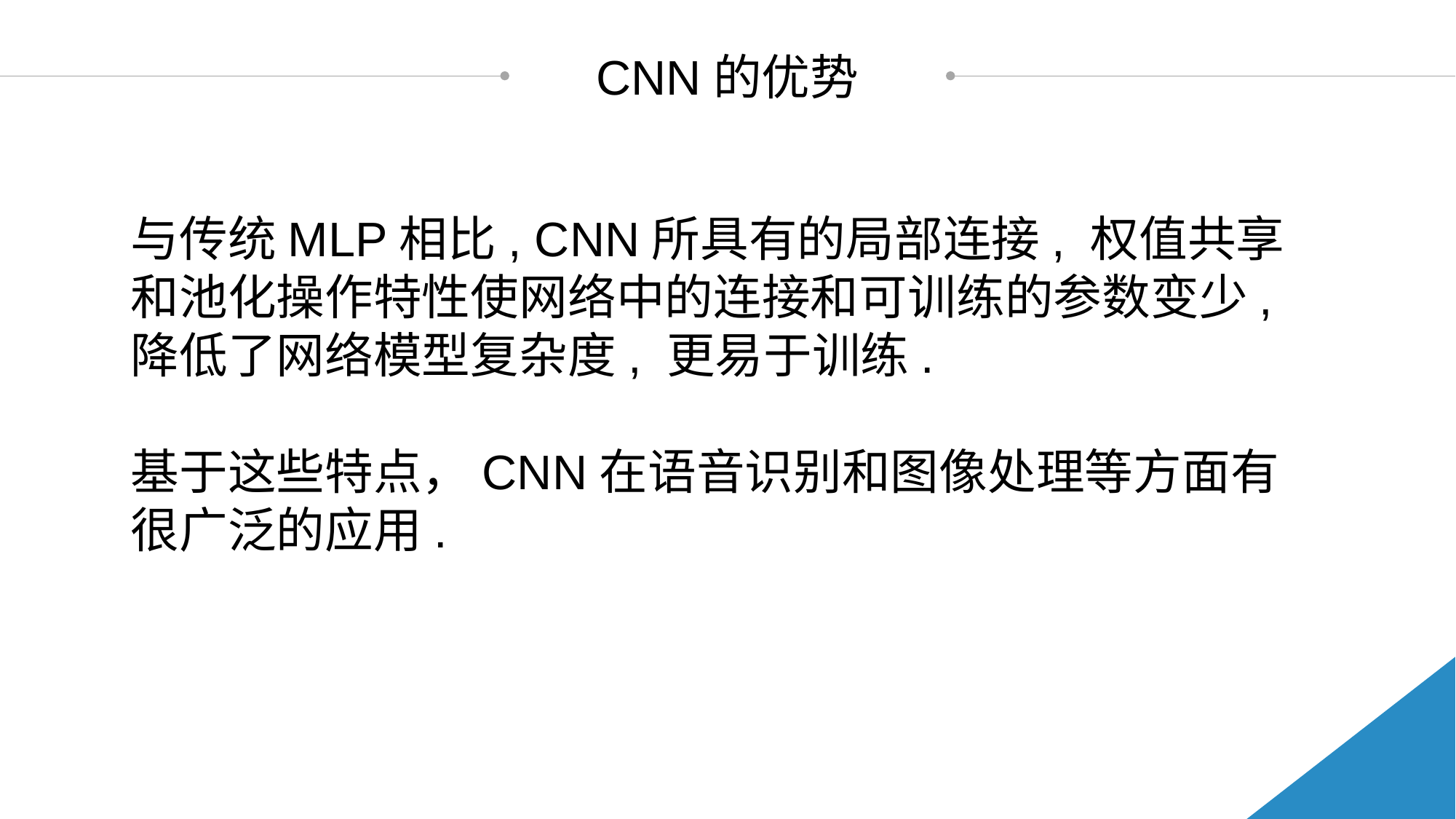

CNN的优势
与传统MLP相比, CNN所具有的局部连接, 权值共享和池化操作特性使网络中的连接和可训练的参数变少, 降低了网络模型复杂度, 更易于训练.

基于这些特点，CNN在语音识别和图像处理等方面有很广泛的应用.